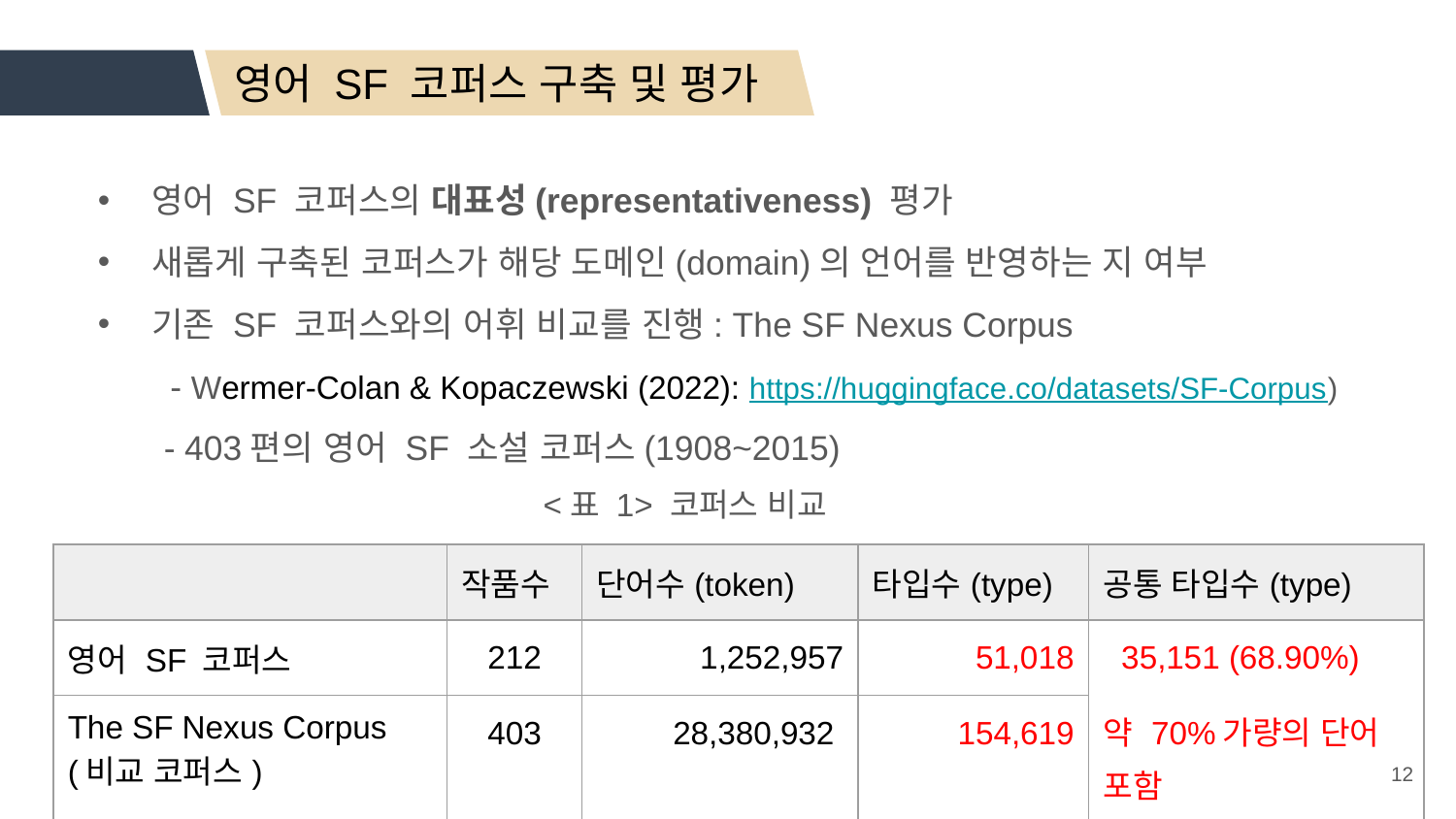

영어 SF 코퍼스 구축 및 평가
영어 SF 코퍼스의 대표성(representativeness) 평가
새롭게 구축된 코퍼스가 해당 도메인(domain)의 언어를 반영하는 지 여부
기존 SF 코퍼스와의 어휘 비교를 진행: The SF Nexus Corpus
  - Wermer-Colan & Kopaczewski (2022): https://huggingface.co/datasets/SF-Corpus)
         - 403편의 영어 SF 소설 코퍼스(1908~2015)

<표 1> 코퍼스 비교
|  | 작품수 | 단어수(token) | 타입수(type) | 공통 타입수(type) |
| --- | --- | --- | --- | --- |
| 영어 SF 코퍼스 | 212 | 1,252,957 | 51,018 | 35,151 (68.90%) 약 70%가량의 단어 포함 |
| The SF Nexus Corpus (비교 코퍼스) | 403 | 28,380,932 | 154,619 |  |
12